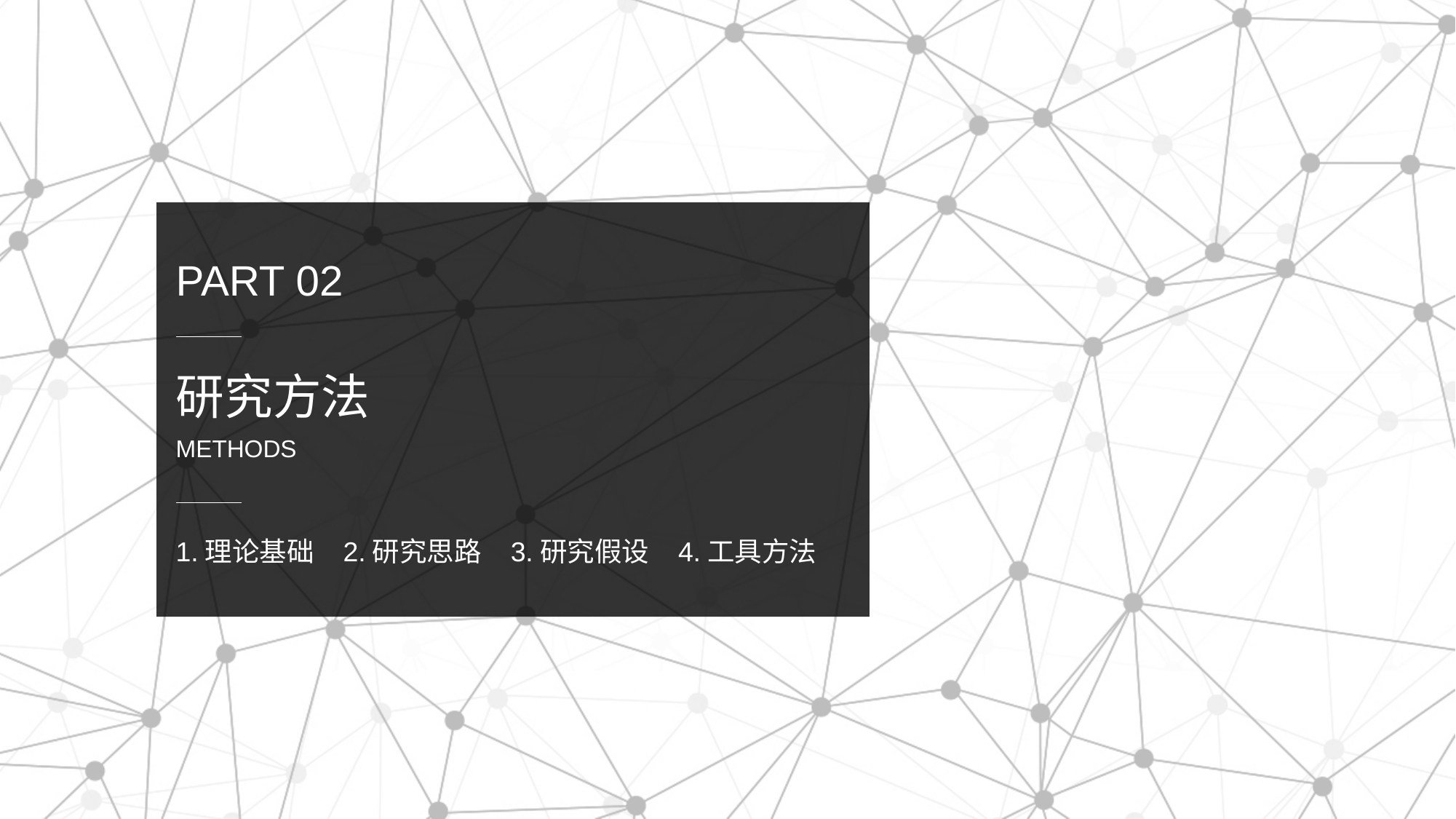

PART 02
研究方法
METHODS
1.理论基础
2.研究思路
3.研究假设
4.工具方法